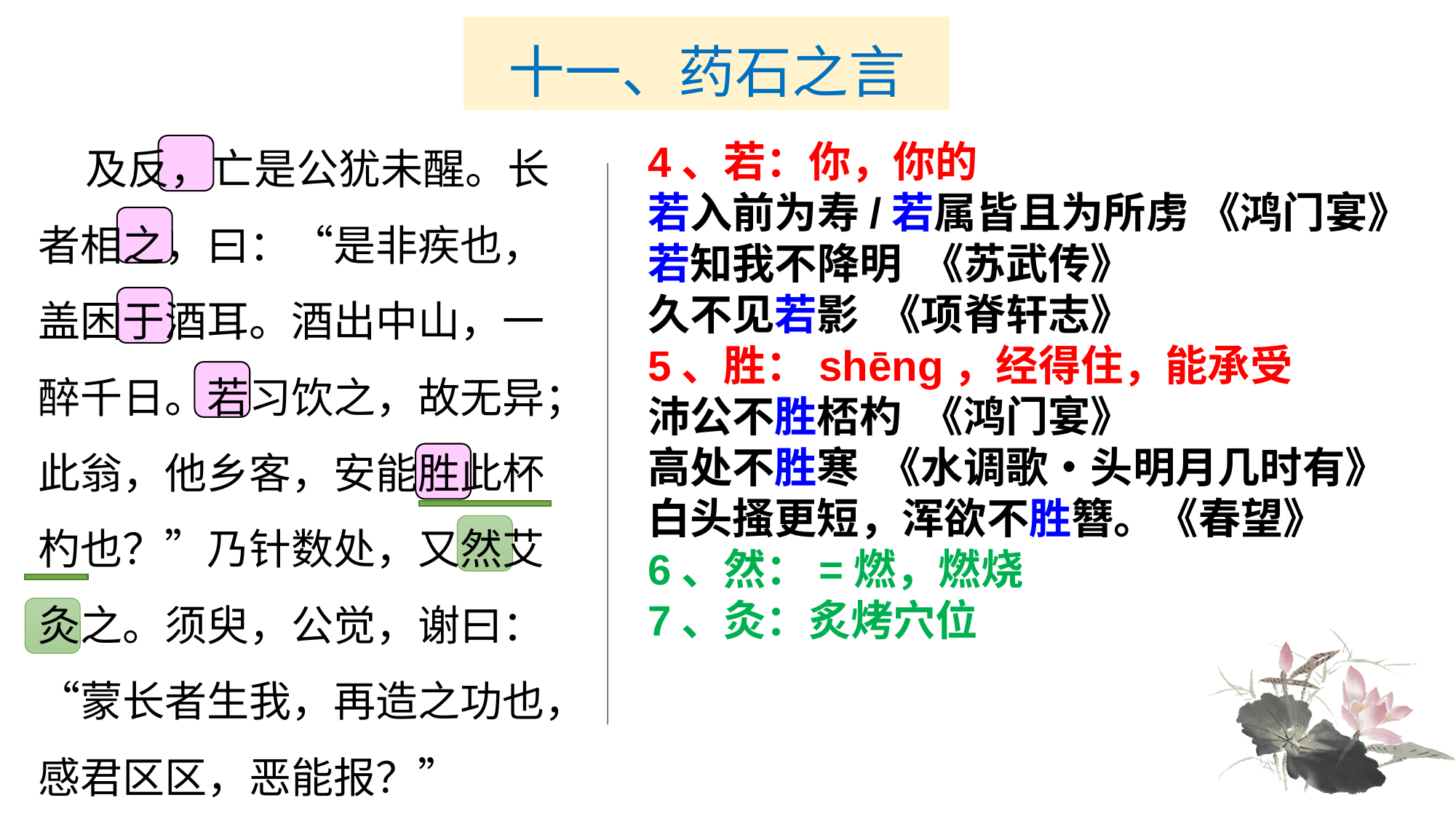

# 十一、药石之言
    及反，亡是公犹未醒。长者相之，曰：“是非疾也，盖困于酒耳。酒出中山，一醉千日。若习饮之，故无异；此翁，他乡客，安能胜此杯杓也？”乃针数处，又然艾灸之。须臾，公觉，谢曰：“蒙长者生我，再造之功也，感君区区，恶能报？”
4、若：你，你的
若入前为寿/若属皆且为所虏 《鸿门宴》
若知我不降明  《苏武传》
久不见若影  《项脊轩志》
5、胜：shēng，经得住，能承受
沛公不胜桮杓  《鸿门宴》
高处不胜寒  《水调歌•头明月几时有》
白头搔更短，浑欲不胜簪。《春望》
6、然：=燃，燃烧
7、灸：炙烤穴位